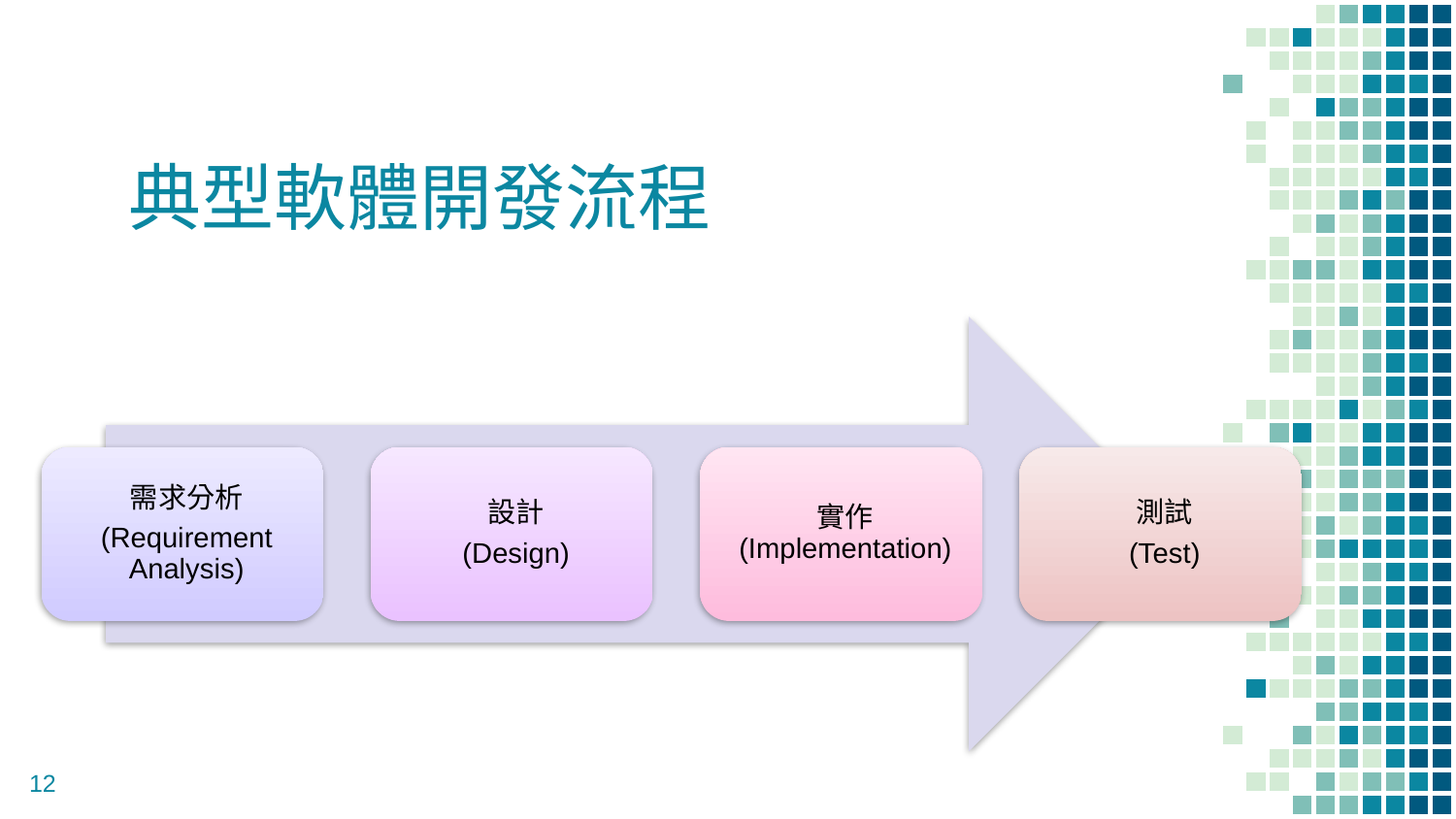

# 典型軟體開發流程
需求分析
(Requirement Analysis)
設計
(Design)
實作
(Implementation)
測試
(Test)
12